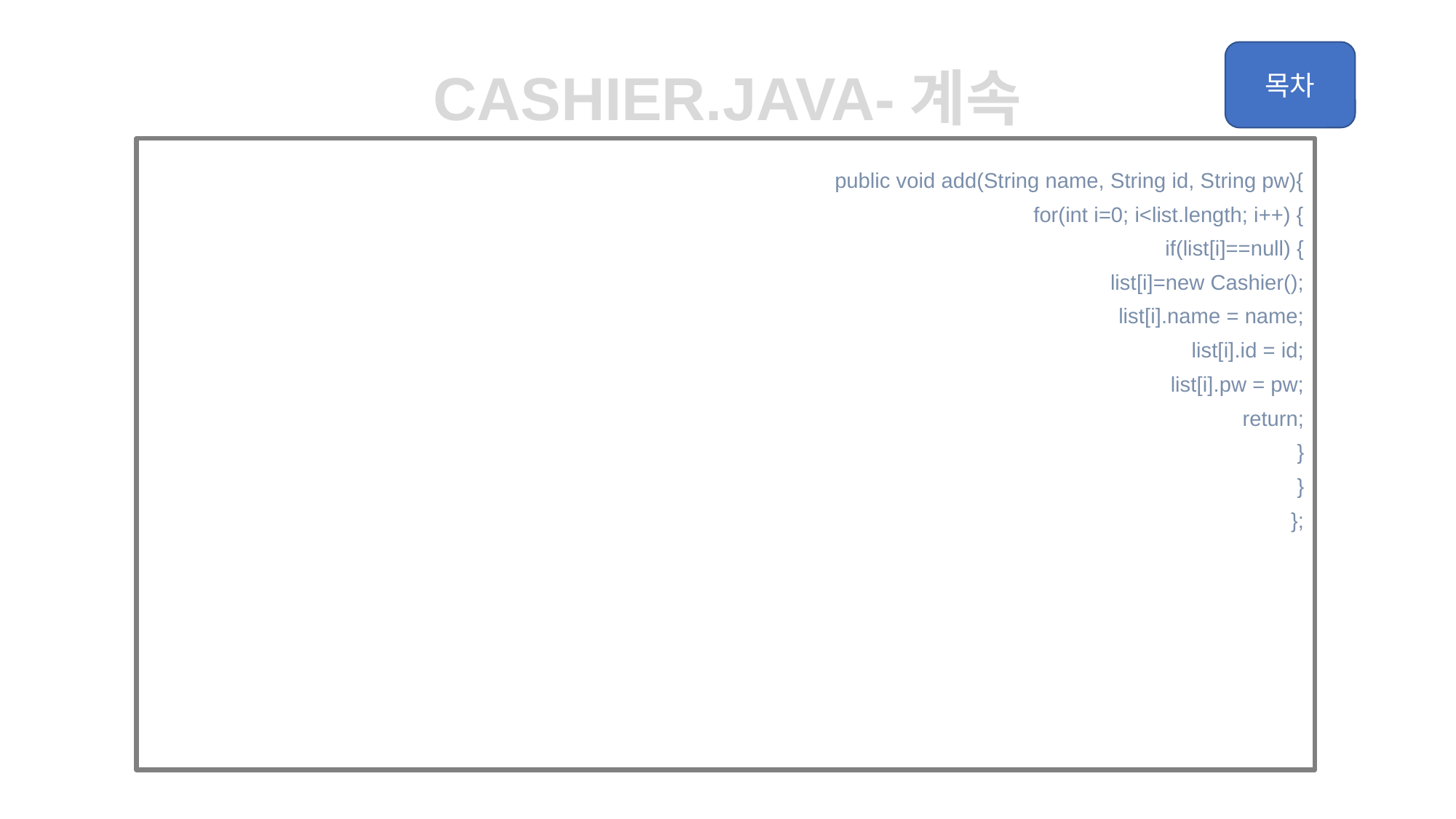

Cashier.java-계속

	public void add(String name, String id, String pw){
		for(int i=0; i<list.length; i++) {
			if(list[i]==null) {
				list[i]=new Cashier();
				list[i].name = name;
				list[i].id = id;
				list[i].pw = pw;
				return;
			}
		}
	};